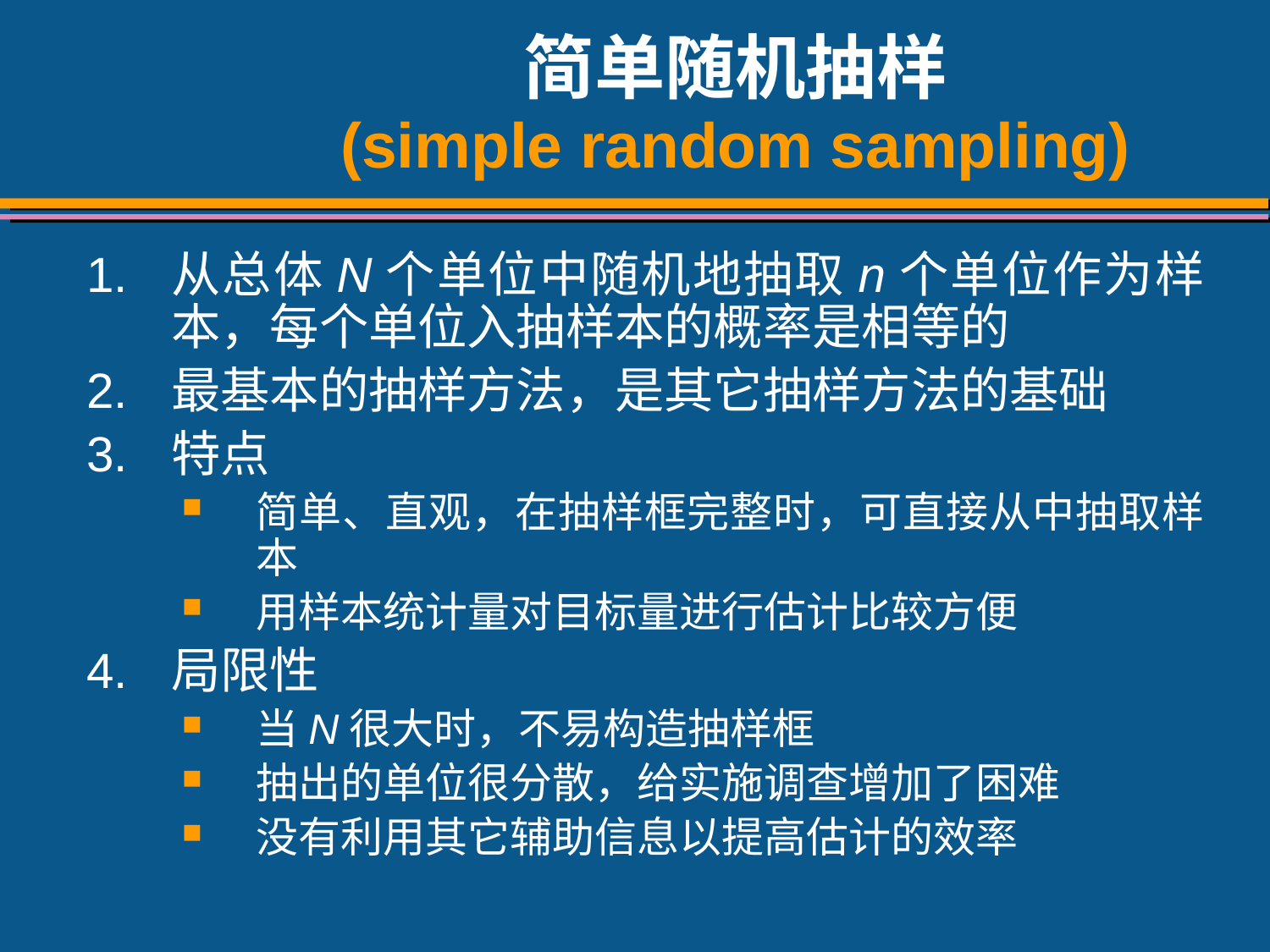

# 简单随机抽样 (simple random sampling)
从总体N个单位中随机地抽取n个单位作为样本，每个单位入抽样本的概率是相等的
最基本的抽样方法，是其它抽样方法的基础
特点
简单、直观，在抽样框完整时，可直接从中抽取样本
用样本统计量对目标量进行估计比较方便
局限性
当N很大时，不易构造抽样框
抽出的单位很分散，给实施调查增加了困难
没有利用其它辅助信息以提高估计的效率